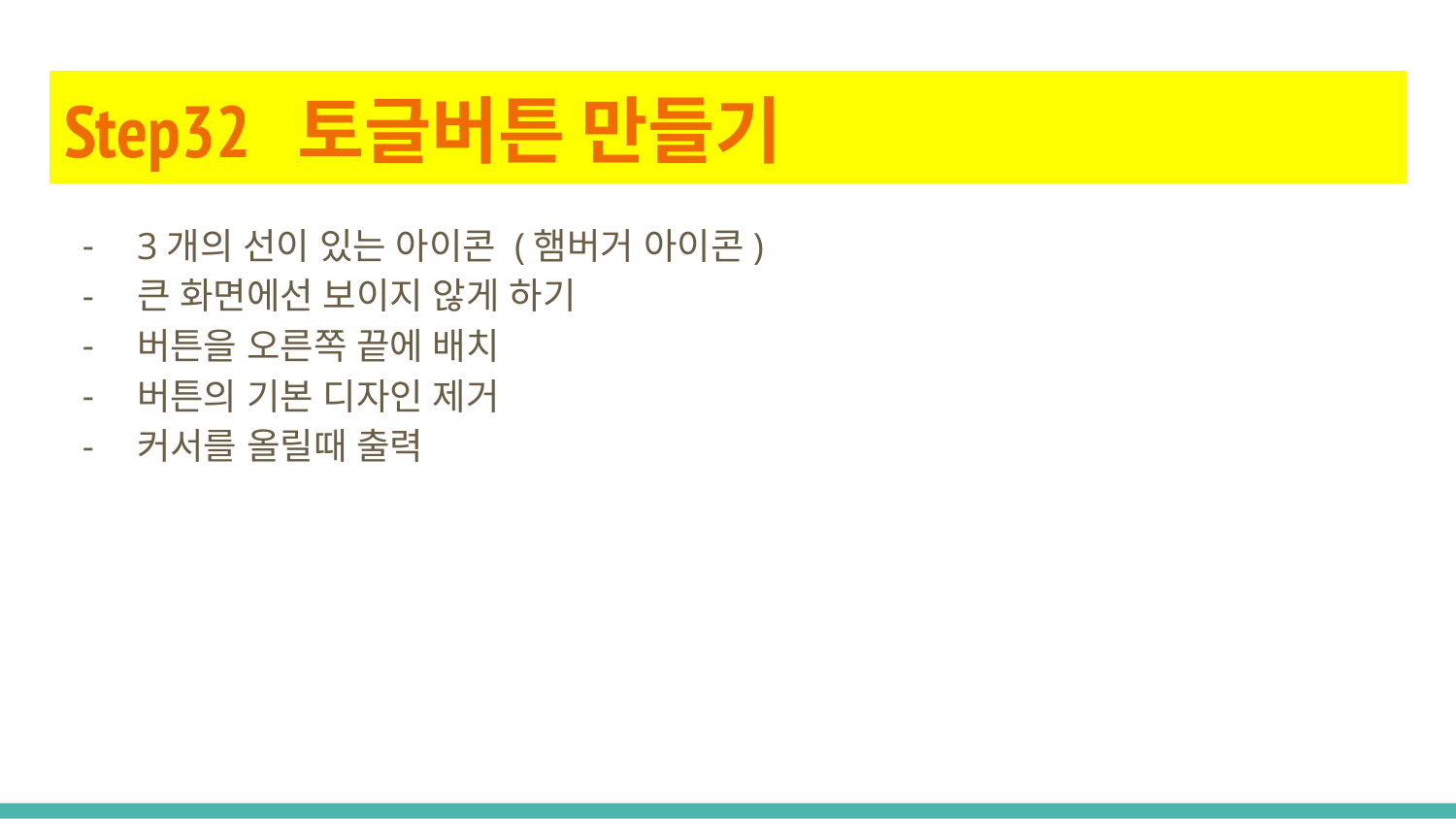

# Step32  토글버튼 만들기
3개의 선이 있는 아이콘 (햄버거 아이콘)
큰 화면에선 보이지 않게 하기
버튼을 오른쪽 끝에 배치
버튼의 기본 디자인 제거
커서를 올릴때 출력